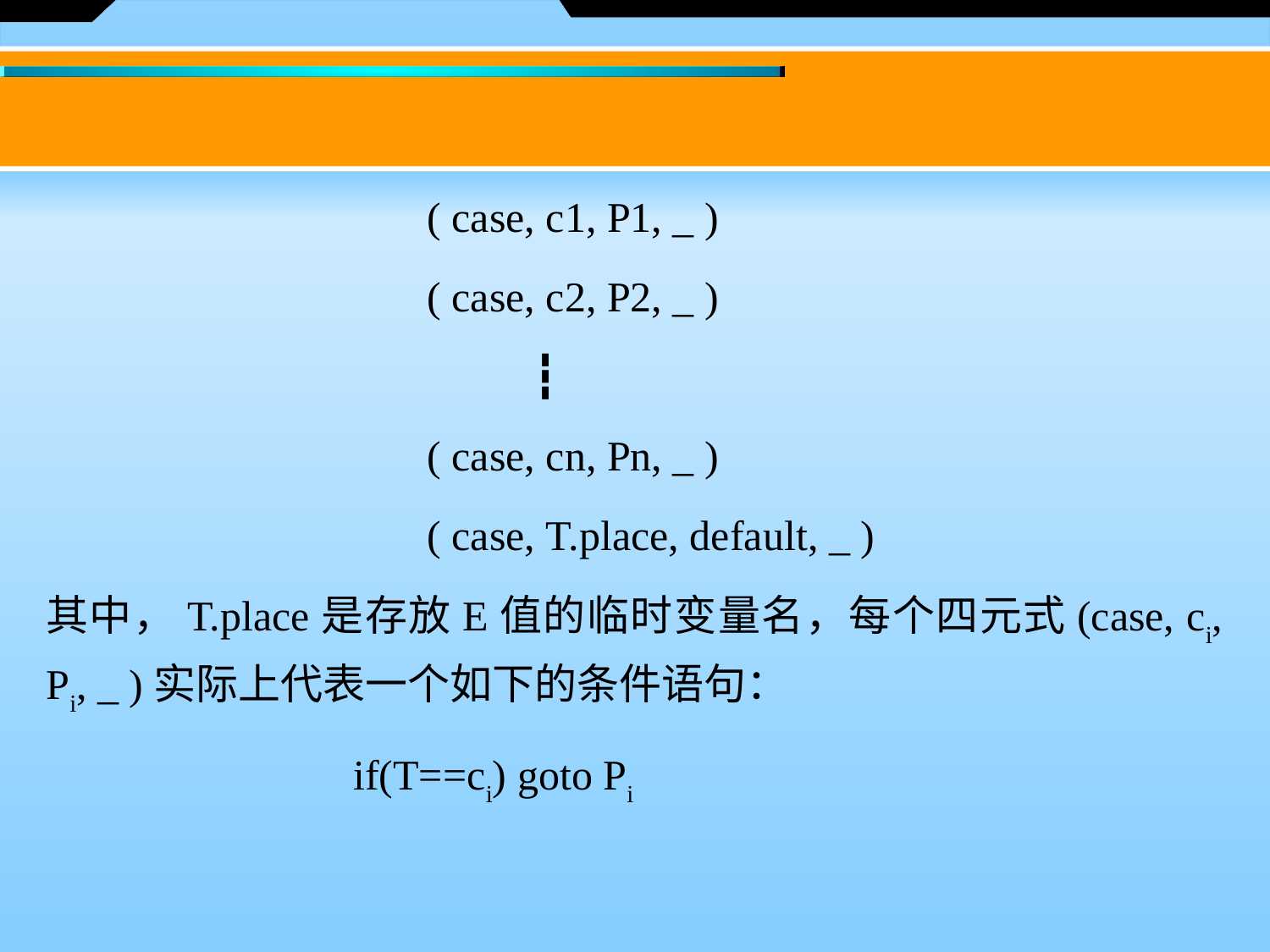

( case, c1, P1, _ )
                                    ( case, c2, P2, _ )
                                              ┇
                                    ( case, cn, Pn, _ )
                                    ( case, T.place, default, _ )
其中，T.place是存放E值的临时变量名，每个四元式(case, ci, Pi, _ )实际上代表一个如下的条件语句：
                             if(T==ci) goto Pi